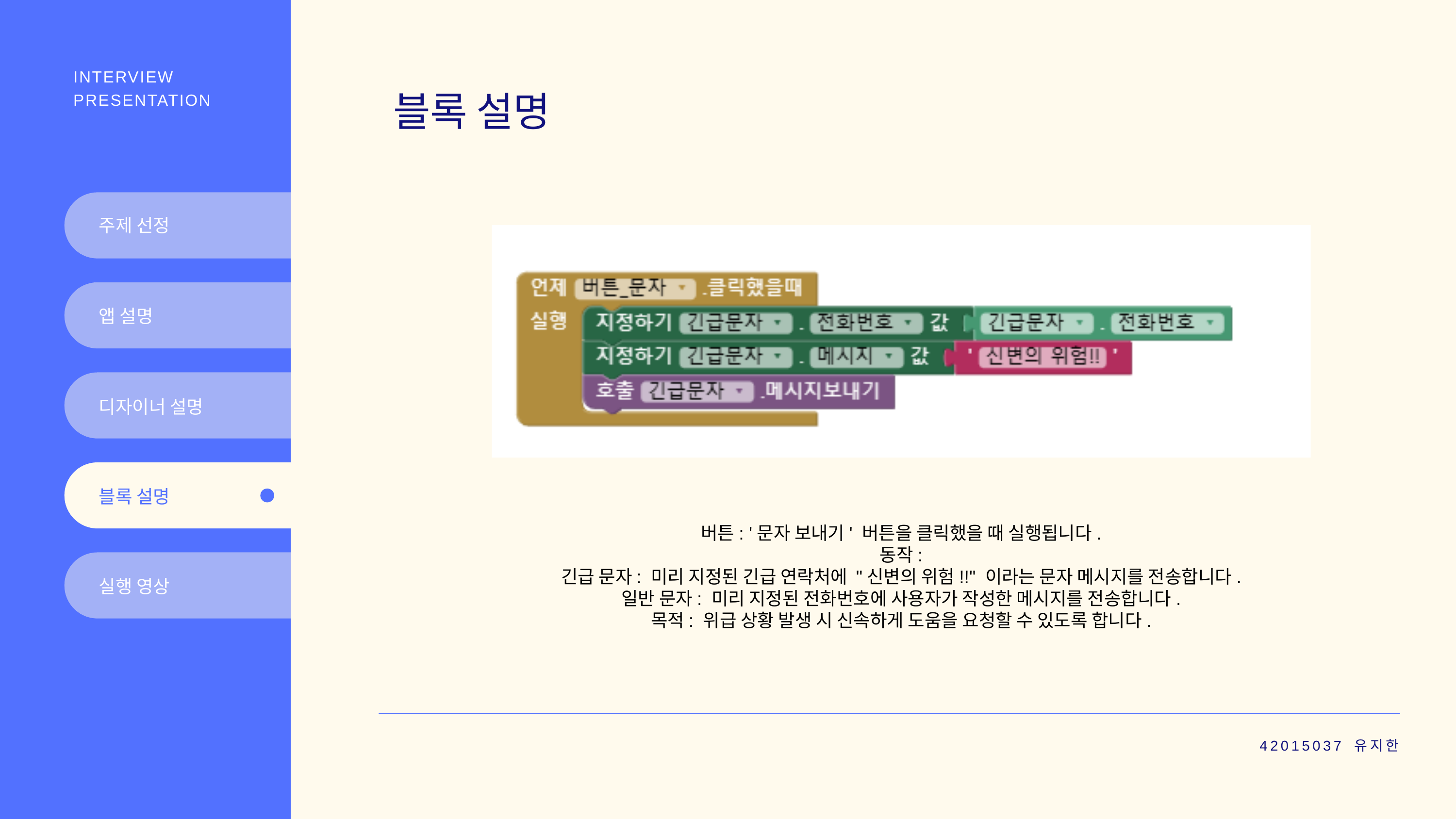

INTERVIEW PRESENTATION
블록 설명

주제 선정

앱 설명

디자이너 설명

블록 설명

버튼: '문자 보내기' 버튼을 클릭했을 때 실행됩니다.
동작:
긴급 문자: 미리 지정된 긴급 연락처에 "신변의 위험!!" 이라는 문자 메시지를 전송합니다.
일반 문자: 미리 지정된 전화번호에 사용자가 작성한 메시지를 전송합니다.
목적: 위급 상황 발생 시 신속하게 도움을 요청할 수 있도록 합니다.

실행 영상

42015037 유지한